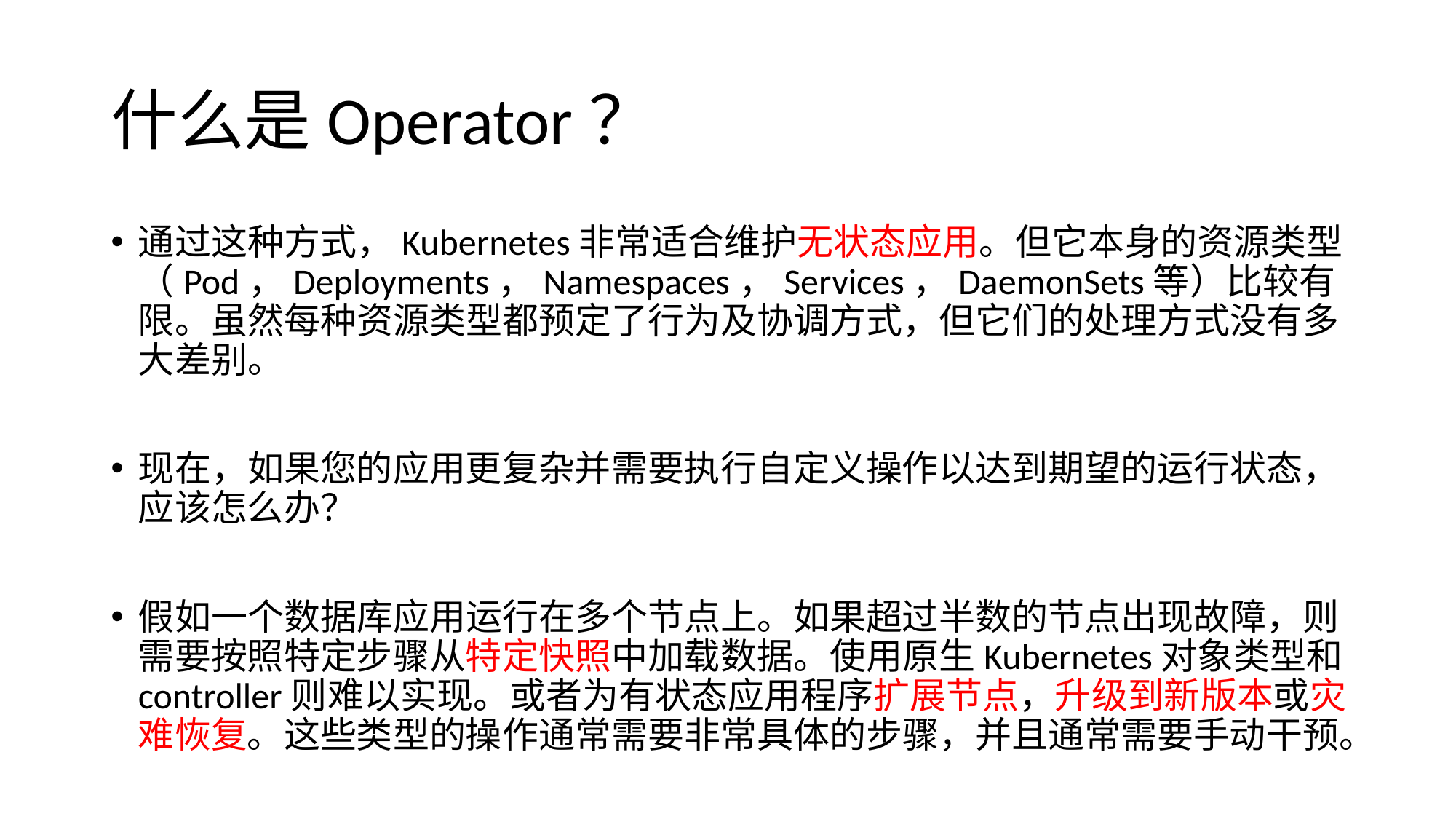

# 什么是Operator？
通过这种方式，Kubernetes非常适合维护无状态应用。但它本身的资源类型（Pod，Deployments，Namespaces，Services，DaemonSets等）比较有限。虽然每种资源类型都预定了行为及协调方式，但它们的处理方式没有多大差别。

现在，如果您的应用更复杂并需要执行自定义操作以达到期望的运行状态，应该怎么办？

假如一个数据库应用运行在多个节点上。如果超过半数的节点出现故障，则需要按照特定步骤从特定快照中加载数据。使用原生Kubernetes对象类型和controller则难以实现。或者为有状态应用程序扩展节点，升级到新版本或灾难恢复。这些类型的操作通常需要非常具体的步骤，并且通常需要手动干预。